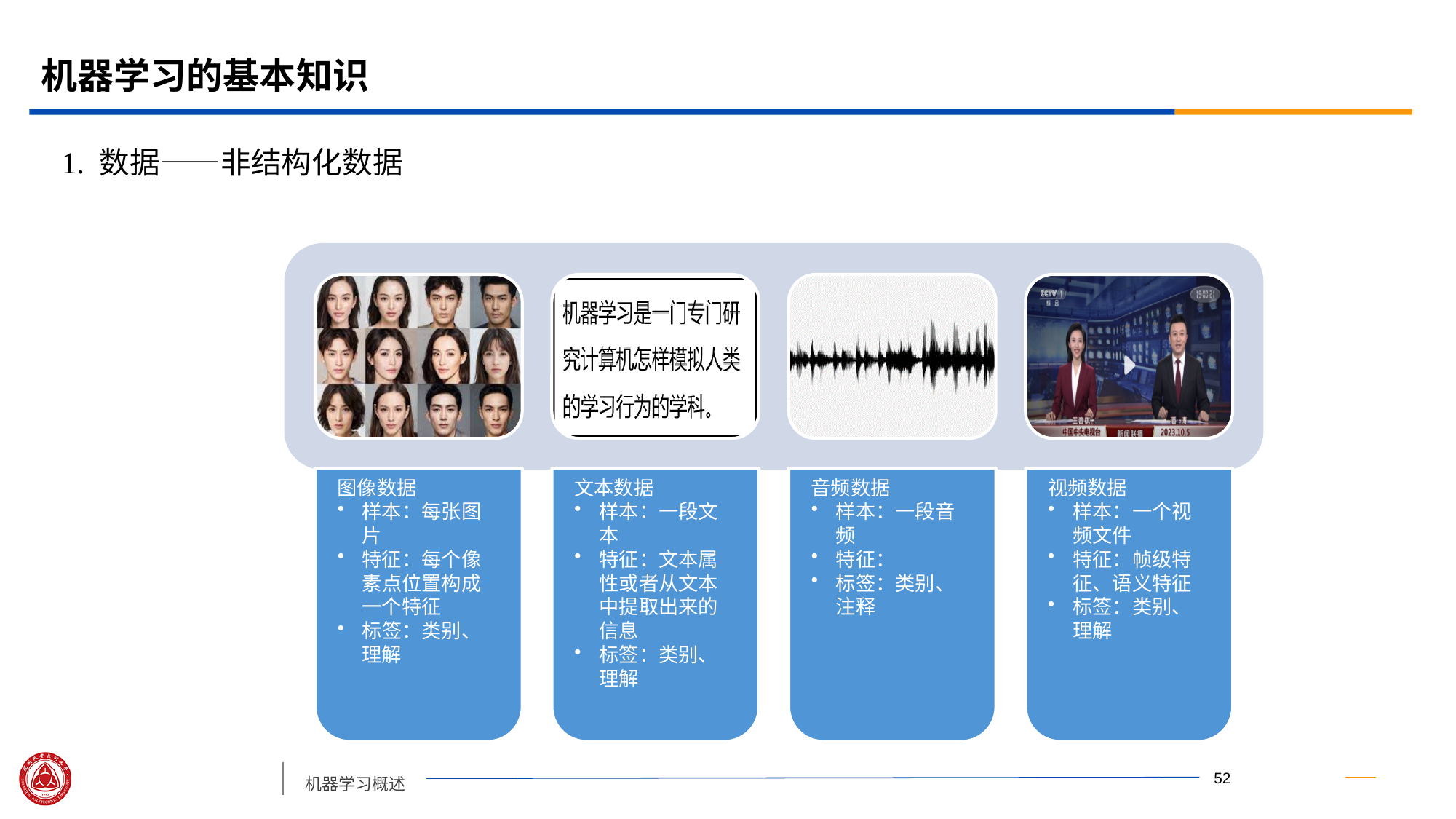

# 机器学习的基本知识
1. 数据——非结构化数据
文本数据
音频数据
视频数据
图像数据
样本：每张图片
特征：每个像素点位置构成一个特征
标签：类别、理解
样本：一段文本
特征：文本属性或者从文本中提取出来的信息
标签：类别、理解
样本：一段音频
特征：
标签：类别、注释
样本：一个视频文件
特征：帧级特征、语义特征
标签：类别、理解